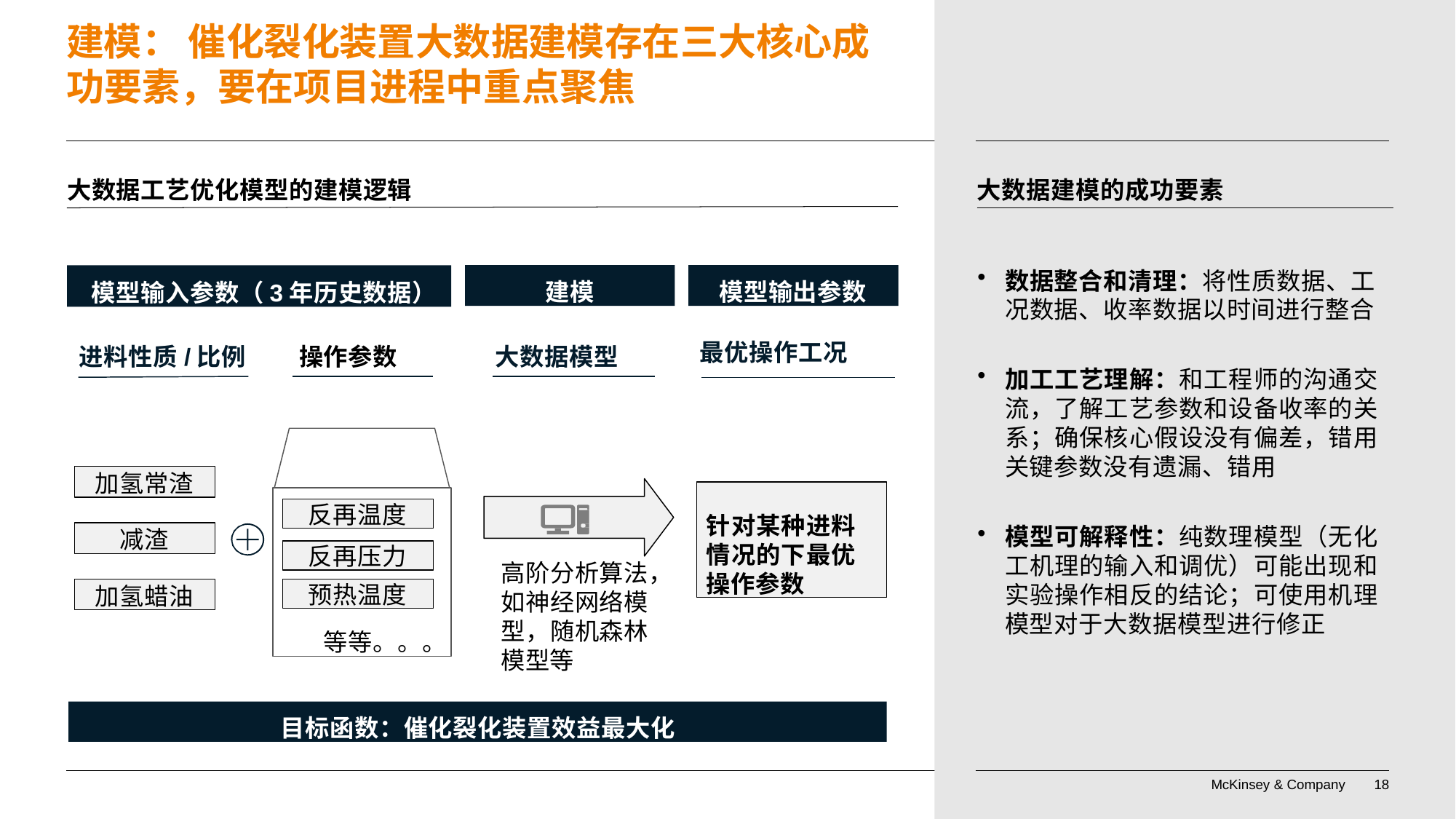

# 建模： 催化裂化装置大数据建模存在三大核心成 功要素，要在项目进程中重点聚焦

大数据工艺优化模型的建模逻辑
大数据建模的成功要素

数据整合和清理：将性质数据、工
况数据、收率数据以时间进行整合
模型输入参数（3年历史数据）
建模
模型输出参数
最优操作工况
进料性质/比例	操作参数
大数据模型
加工工艺理解：和工程师的沟通交 流，了解工艺参数和设备收率的关 系；确保核心假设没有偏差，错用 关键参数没有遗漏、错用

加氢常渣

针对某种进料 情况的下最优 操作参数

等等。。。
反再温度
气化炉压力
模型可解释性：纯数理模型（无化 工机理的输入和调优）可能出现和 实验操作相反的结论；可使用机理 模型对于大数据模型进行修正
减渣

反再压力
高阶分析算法， 如神经网络模  型，随机森林  模型等
加氢蜡油
预热温度
目标函数：催化裂化装置效益最大化

18
McKinsey & Company